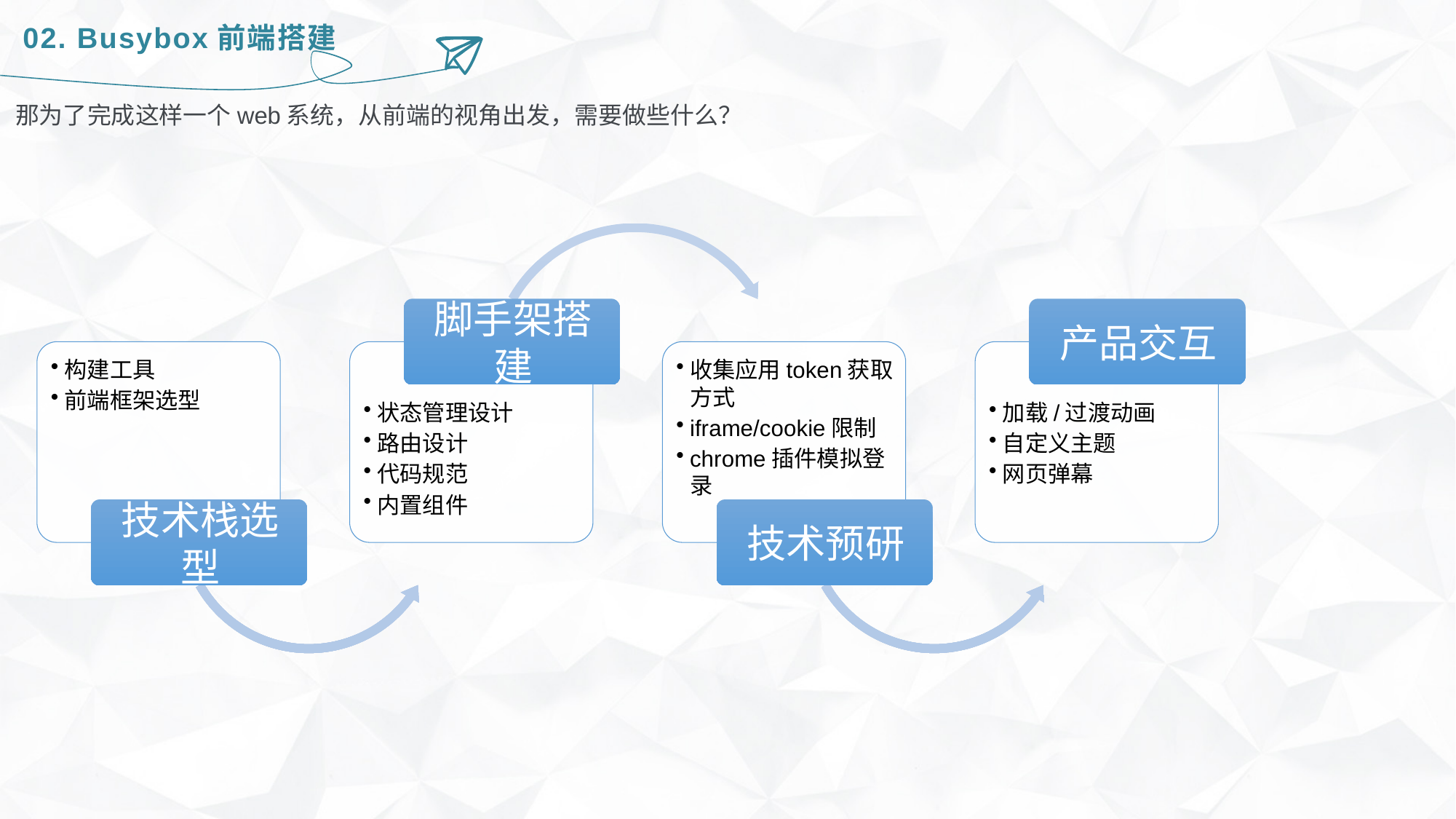

02. Busybox前端搭建

那为了完成这样一个web系统，从前端的视角出发，需要做些什么？
构建工具
前端框架选型
技术栈选型
状态管理设计
路由设计
代码规范
内置组件
脚手架搭建
收集应用token获取方式
iframe/cookie限制
chrome插件模拟登录
技术预研
加载/过渡动画
自定义主题
网页弹幕
产品交互